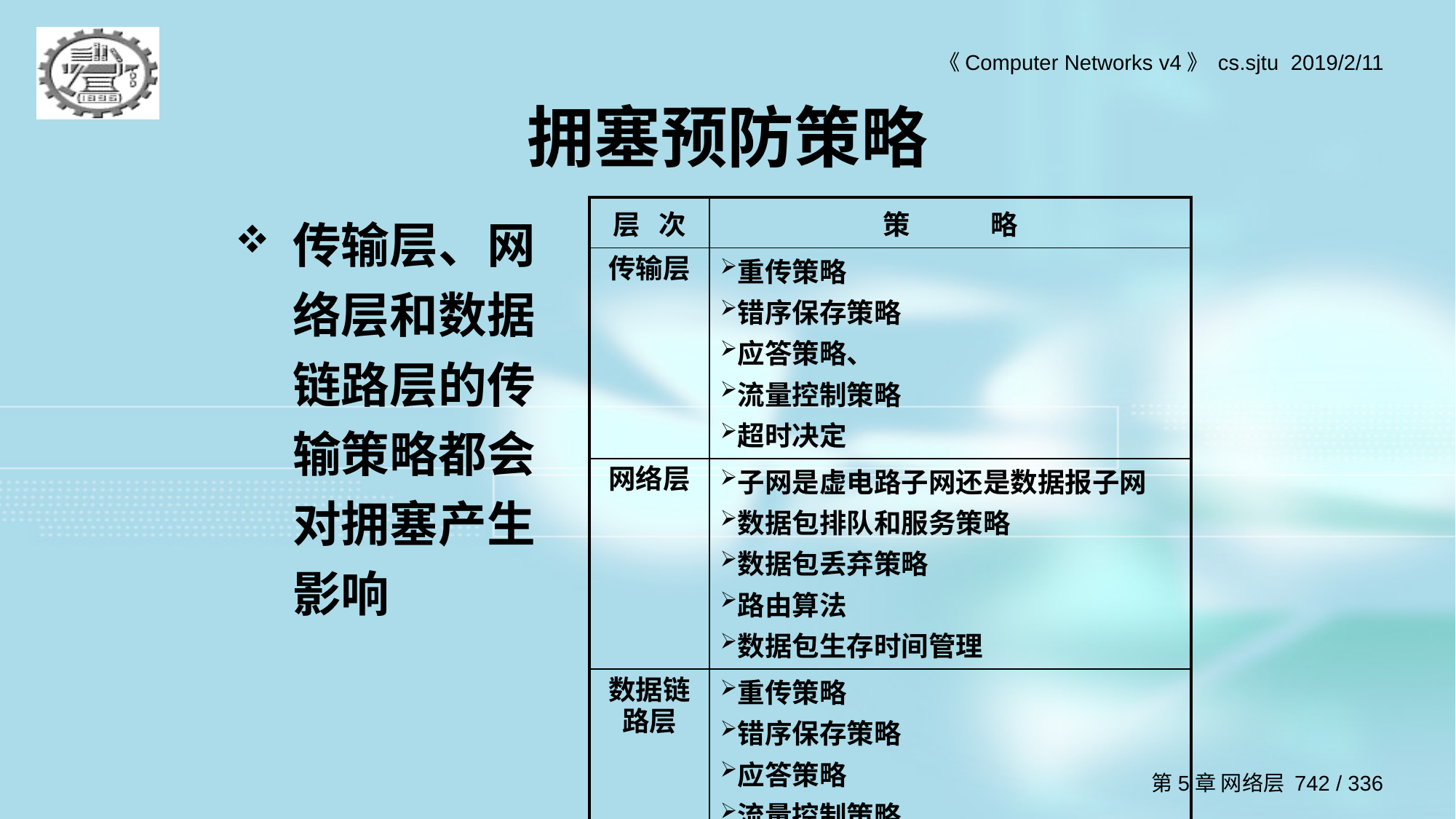

# 拥塞预防策略
| 层 次 | 策 略 |
| --- | --- |
| 传输层 | 重传策略 错序保存策略 应答策略、 流量控制策略 超时决定 |
| 网络层 | 子网是虚电路子网还是数据报子网 数据包排队和服务策略 数据包丢弃策略 路由算法 数据包生存时间管理 |
| 数据链路层 | 重传策略 错序保存策略 应答策略 流量控制策略 |
传输层、网络层和数据链路层的传输策略都会对拥塞产生影响